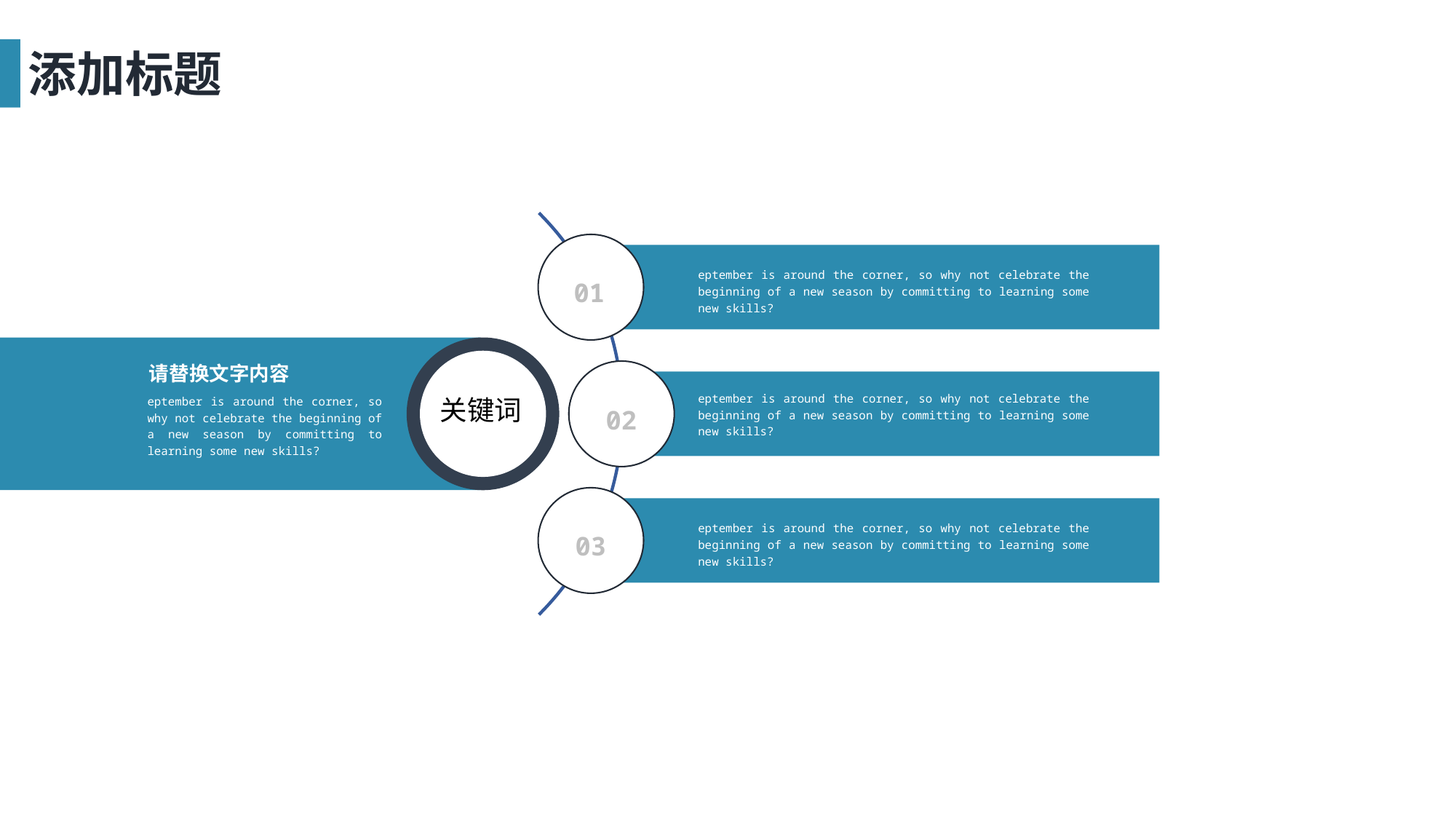

添加标题

eptember is around the corner, so why not celebrate the beginning of a new season by committing to learning some new skills?
01
eptember is around the corner, so why not celebrate the beginning of a new season by committing to learning some new skills?
02
eptember is around the corner, so why not celebrate the beginning of a new season by committing to learning some new skills?
03

请替换文字内容
eptember is around the corner, so why not celebrate the beginning of a new season by committing to learning some new skills?

关键词